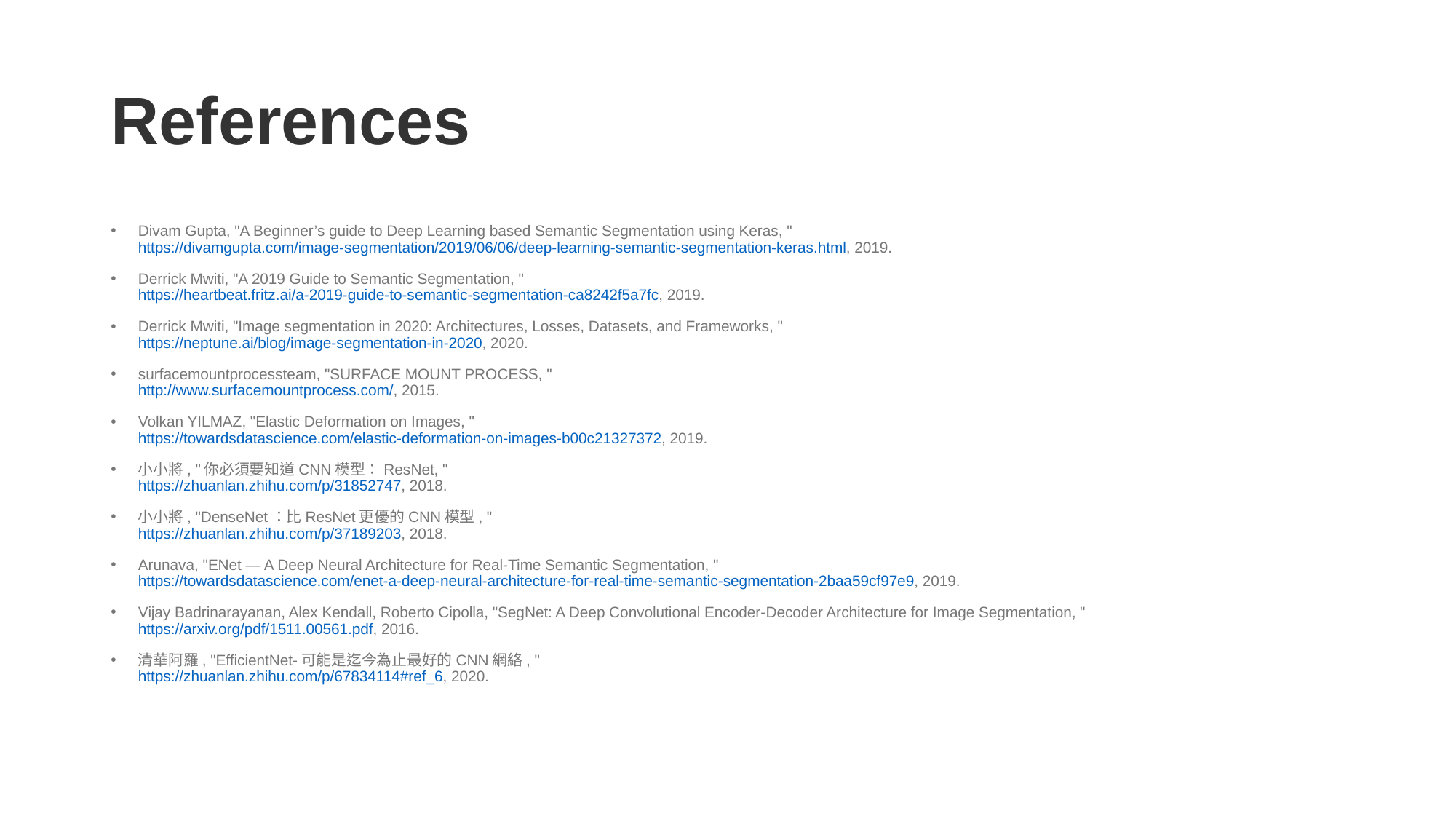

# References
Divam Gupta, "A Beginner’s guide to Deep Learning based Semantic Segmentation using Keras, "
https://divamgupta.com/image-segmentation/2019/06/06/deep-learning-semantic-segmentation-keras.html, 2019.
Derrick Mwiti, "A 2019 Guide to Semantic Segmentation, "
https://heartbeat.fritz.ai/a-2019-guide-to-semantic-segmentation-ca8242f5a7fc, 2019.
Derrick Mwiti, "Image segmentation in 2020: Architectures, Losses, Datasets, and Frameworks, "
https://neptune.ai/blog/image-segmentation-in-2020, 2020.
surfacemountprocessteam, "SURFACE MOUNT PROCESS, "
http://www.surfacemountprocess.com/, 2015.
Volkan YILMAZ, "Elastic Deformation on Images, "
https://towardsdatascience.com/elastic-deformation-on-images-b00c21327372, 2019.
小小將, "你必須要知道CNN模型：ResNet, "
https://zhuanlan.zhihu.com/p/31852747, 2018.
小小將, "DenseNet：比ResNet更優的CNN模型, "
https://zhuanlan.zhihu.com/p/37189203, 2018.
Arunava, "ENet — A Deep Neural Architecture for Real-Time Semantic Segmentation, "
https://towardsdatascience.com/enet-a-deep-neural-architecture-for-real-time-semantic-segmentation-2baa59cf97e9, 2019.
Vijay Badrinarayanan, Alex Kendall, Roberto Cipolla, "SegNet: A Deep Convolutional Encoder-Decoder Architecture for Image Segmentation, "
https://arxiv.org/pdf/1511.00561.pdf, 2016.
清華阿羅, "EfficientNet-可能是迄今為止最好的CNN網絡, "
https://zhuanlan.zhihu.com/p/67834114#ref_6, 2020.